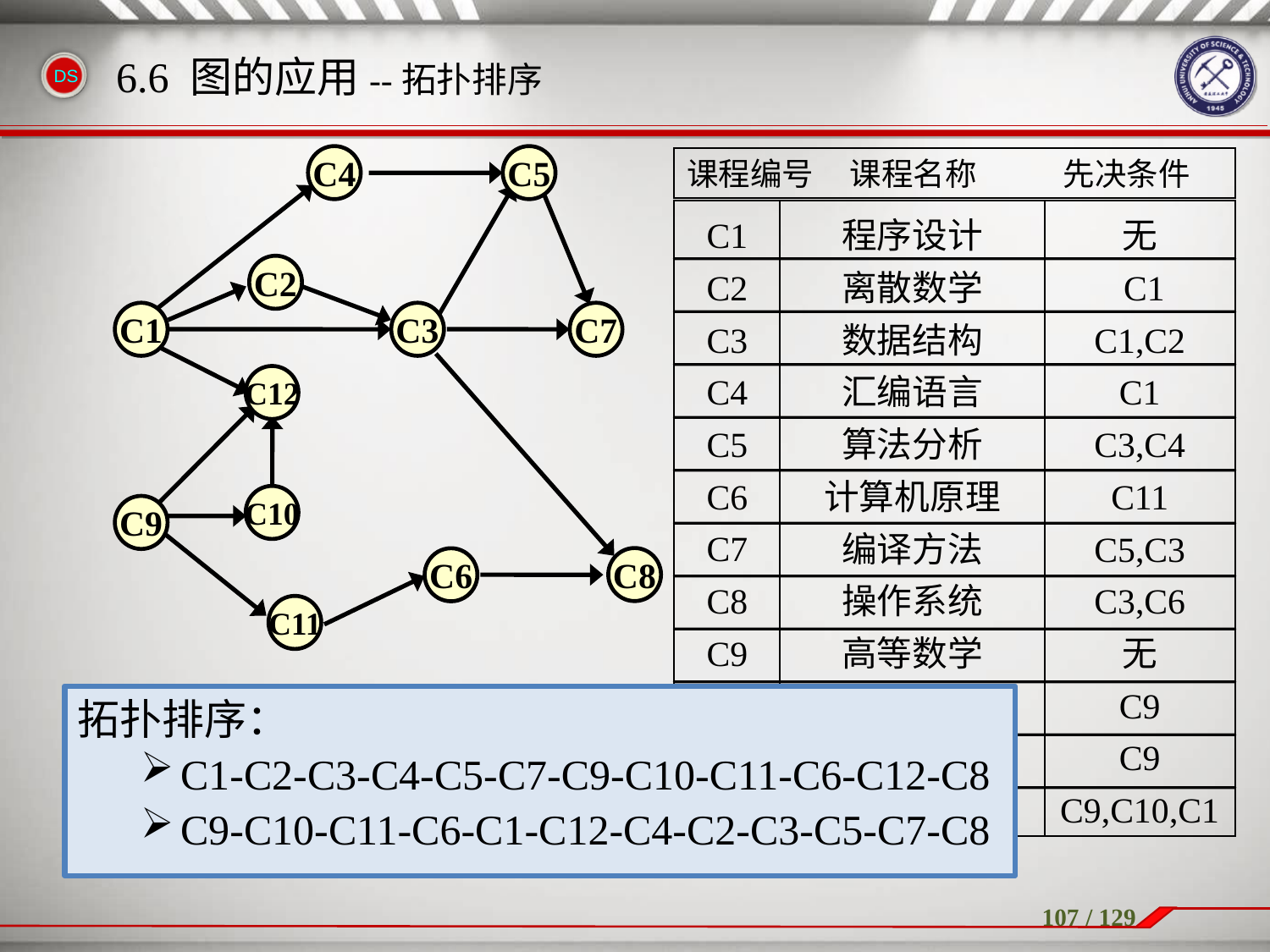

6.6 图的应用--拓扑排序
C4
C5

C2

C1
C3
C7

C12

C10
C9

C8
C6

C11
课程编号     课程名称            先决条件
C1
C2
C3
C4
C5
C6
C7
C8
C9
C10
C11
C12
程序设计
离散数学
数据结构
汇编语言
算法分析
计算机原理
编译方法
操作系统
高等数学
线性代数
电子电路
数值分析
无
 C1
C1,C2
C1
C3,C4
C11
C5,C3
C3,C6
无
C9
C9
C9,C10,C1

拓扑排序：
C1-C2-C3-C4-C5-C7-C9-C10-C11-C6-C12-C8
C9-C10-C11-C6-C1-C12-C4-C2-C3-C5-C7-C8